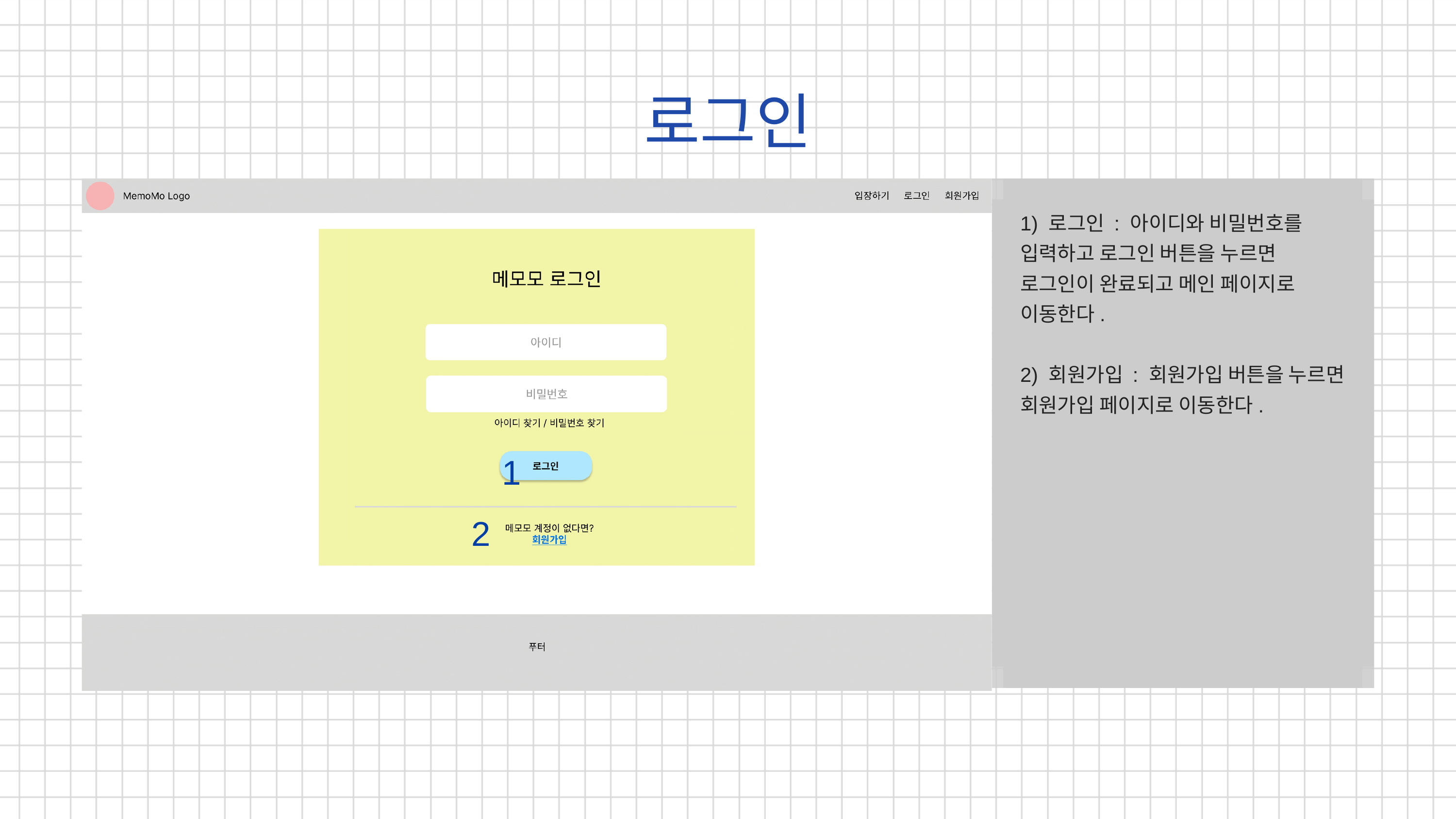

로그인

1) 로그인 : 아이디와 비밀번호를 입력하고 로그인 버튼을 누르면 로그인이 완료되고 메인 페이지로 이동한다.

2) 회원가입 : 회원가입 버튼을 누르면 회원가입 페이지로 이동한다.

1
2